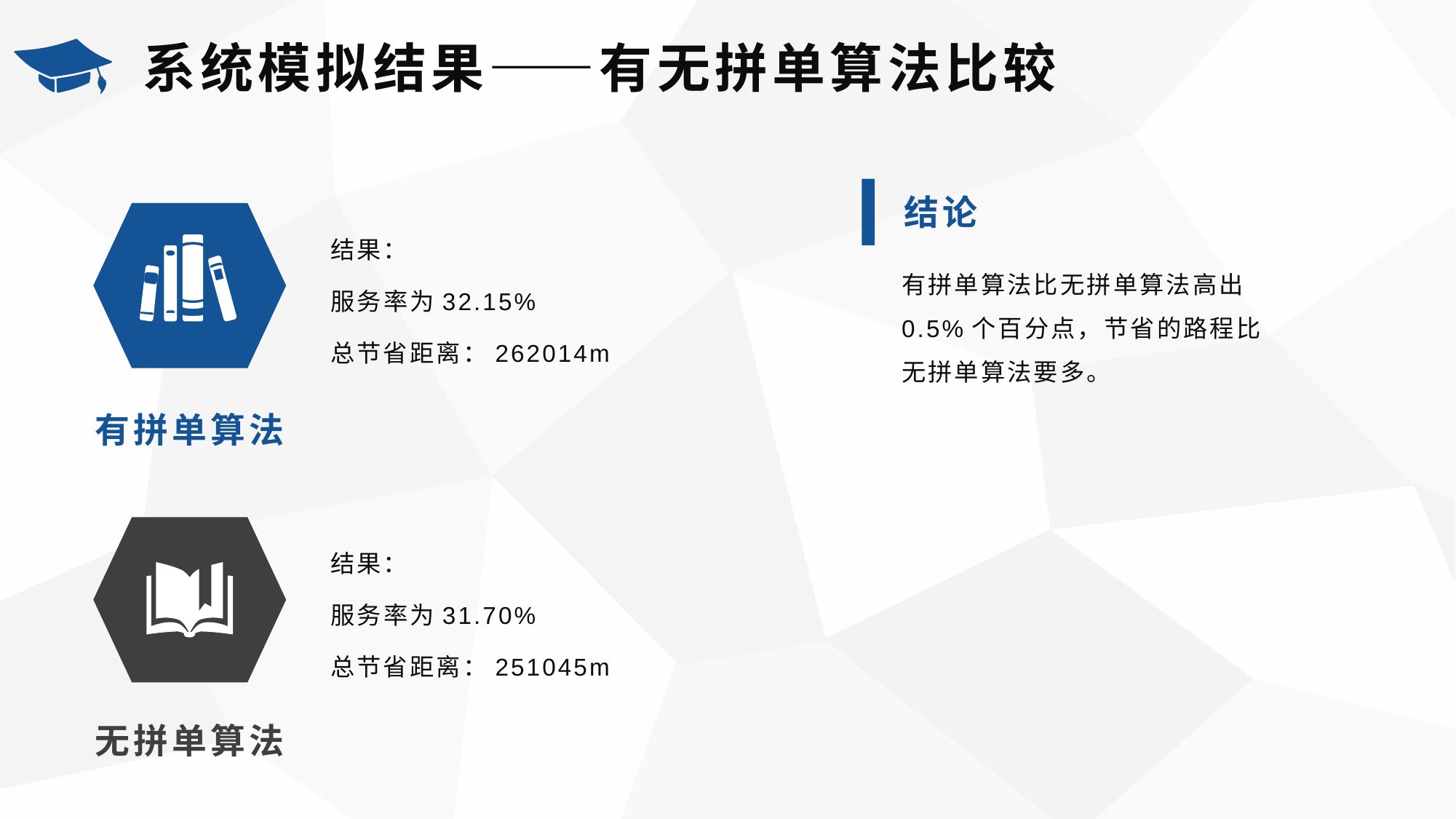

系统模拟结果——有无拼单算法比较

结论

结果：
服务率为32.15%
总节省距离：262014m

有拼单算法比无拼单算法高出0.5%个百分点，节省的路程比无拼单算法要多。
有拼单算法

结果：
服务率为31.70%
总节省距离：251045m

无拼单算法